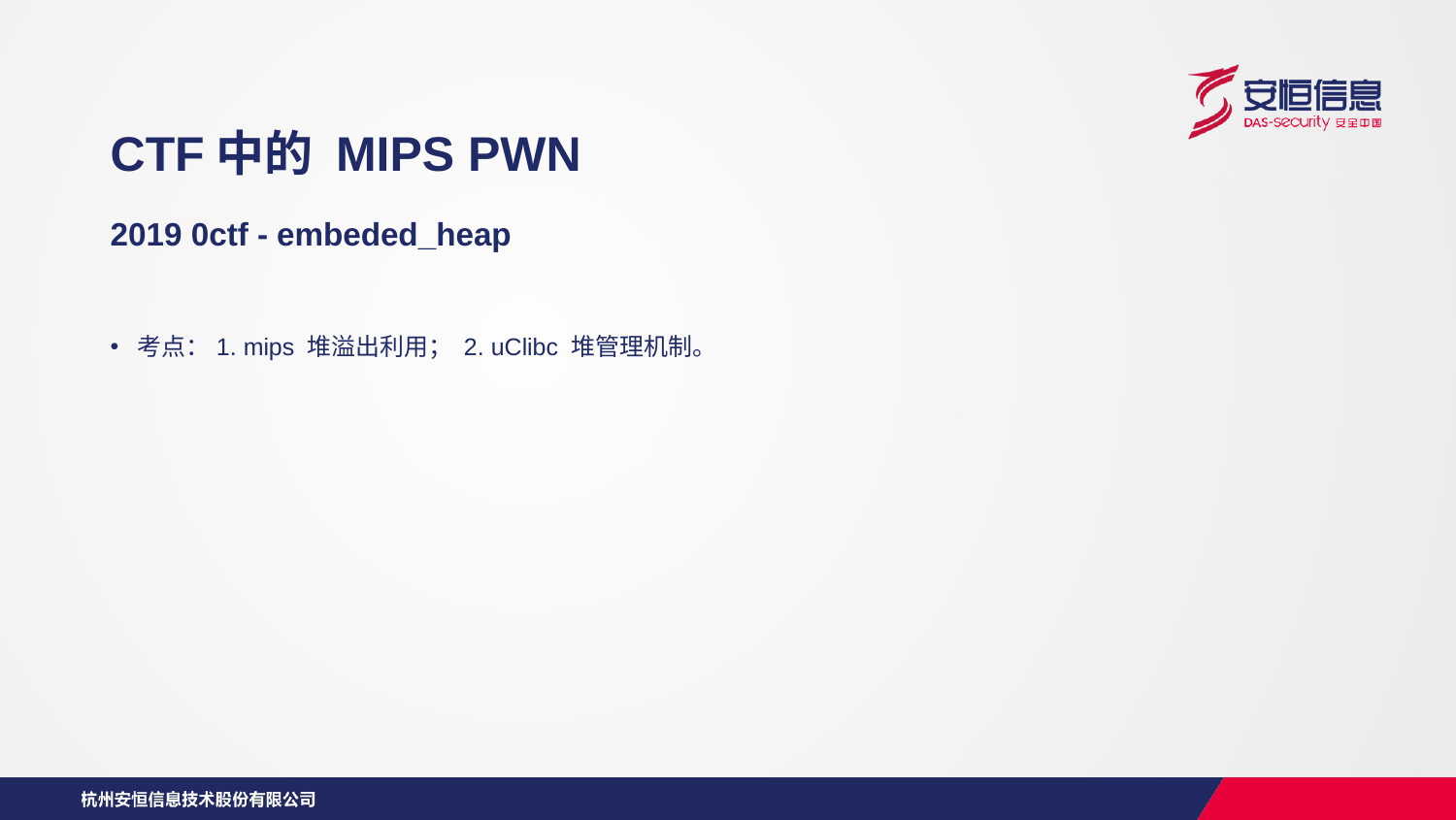

CTF中的 MIPS PWN
2019 0ctf - embeded_heap
考点：1. mips 堆溢出利用； 2. uClibc 堆管理机制。